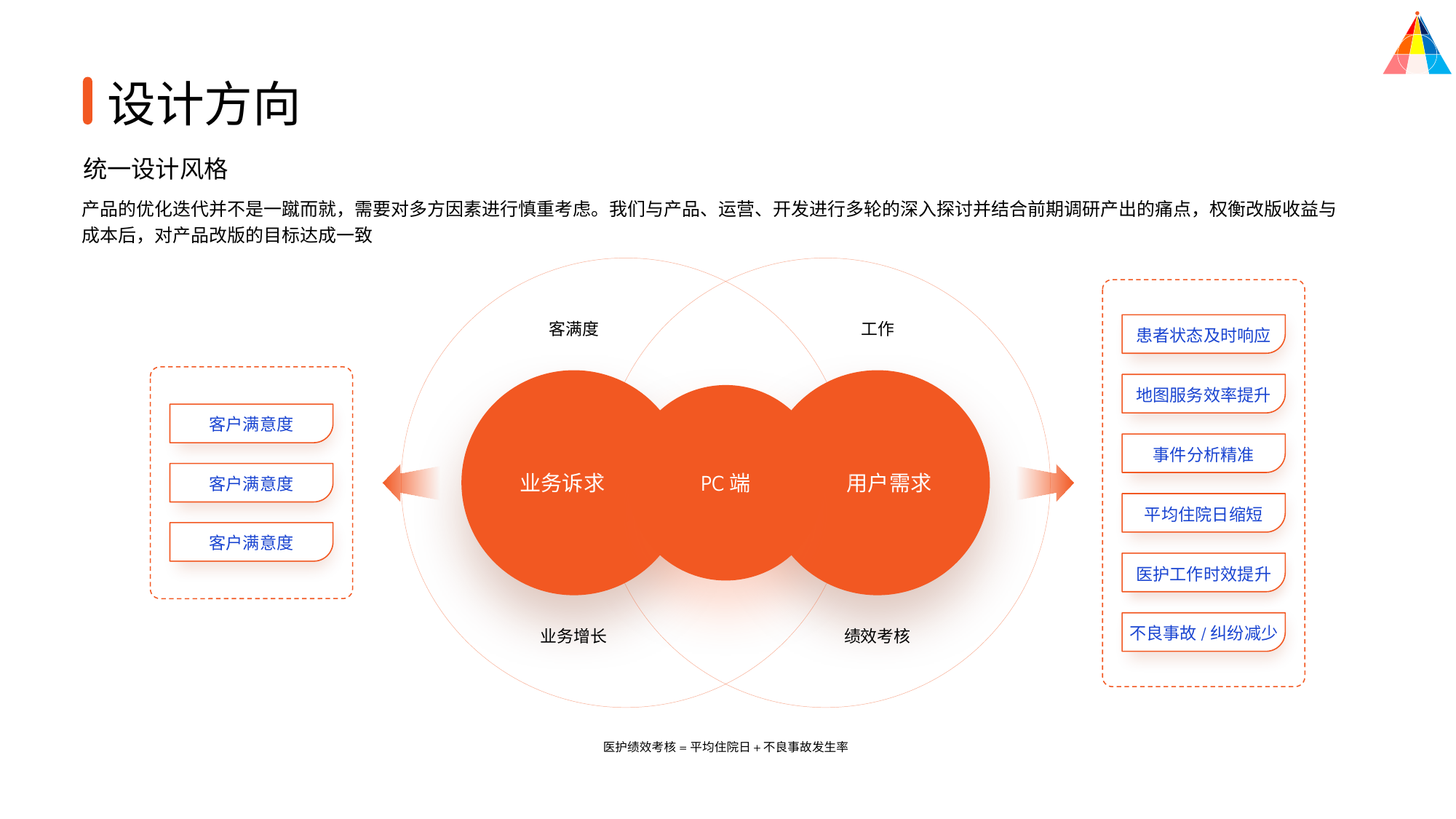

设计方向

统一设计风格
产品的优化迭代并不是一蹴而就，需要对多方因素进行慎重考虑。我们与产品、运营、开发进行多轮的深入探讨并结合前期调研产出的痛点，权衡改版收益与成本后，对产品改版的目标达成一致

客满度
工作

患者状态及时响应

地图服务效率提升

事件分析精准

平均住院日缩短

医护工作时效提升

不良事故/纠纷减少

PC端

客户满意度

客户满意度

客户满意度

业务诉求
用户需求
业务增长
绩效考核
医护绩效考核=平均住院日+不良事故发生率